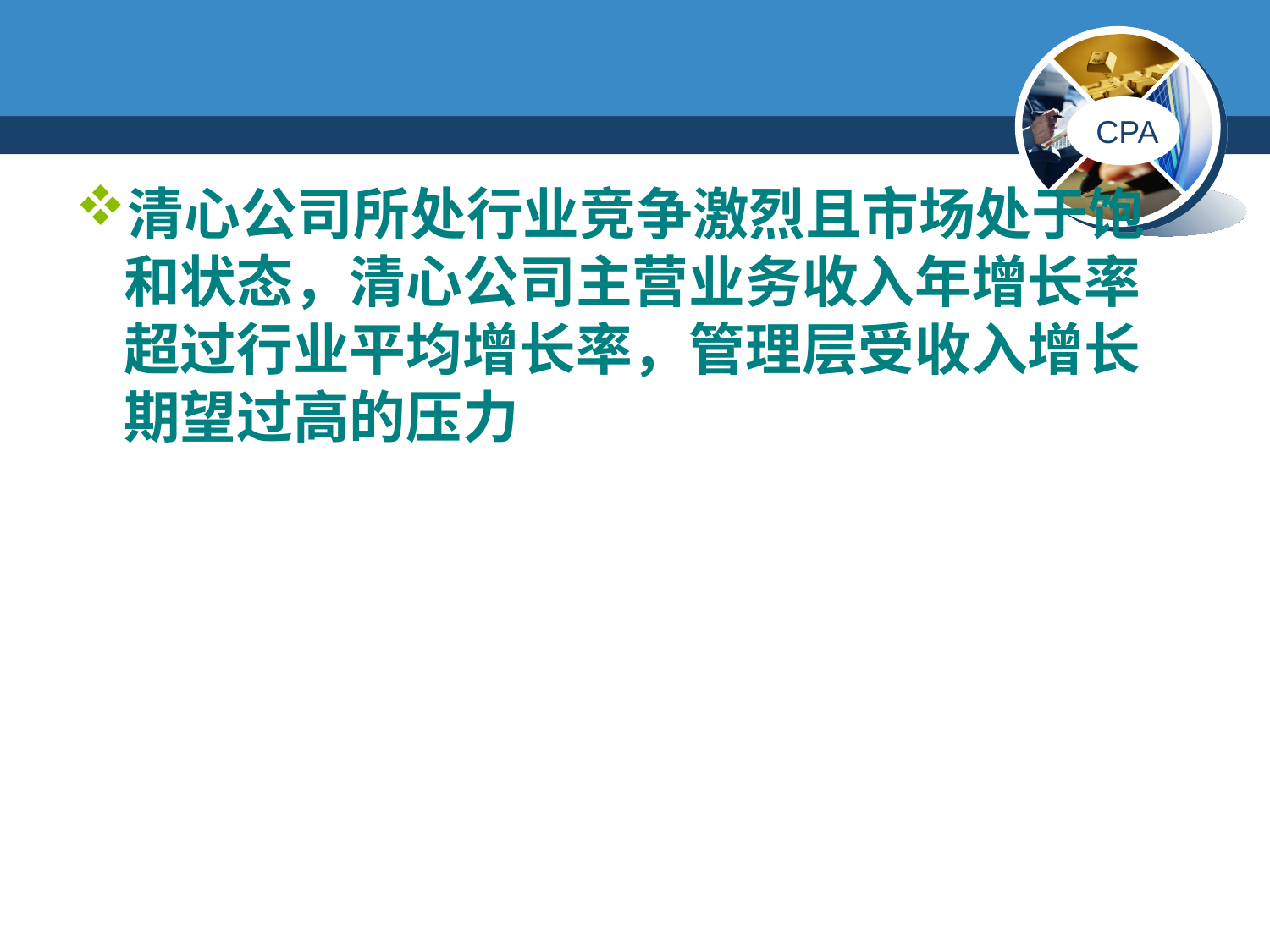

#
清心公司所处行业竞争激烈且市场处于饱和状态，清心公司主营业务收入年增长率超过行业平均增长率，管理层受收入增长期望过高的压力